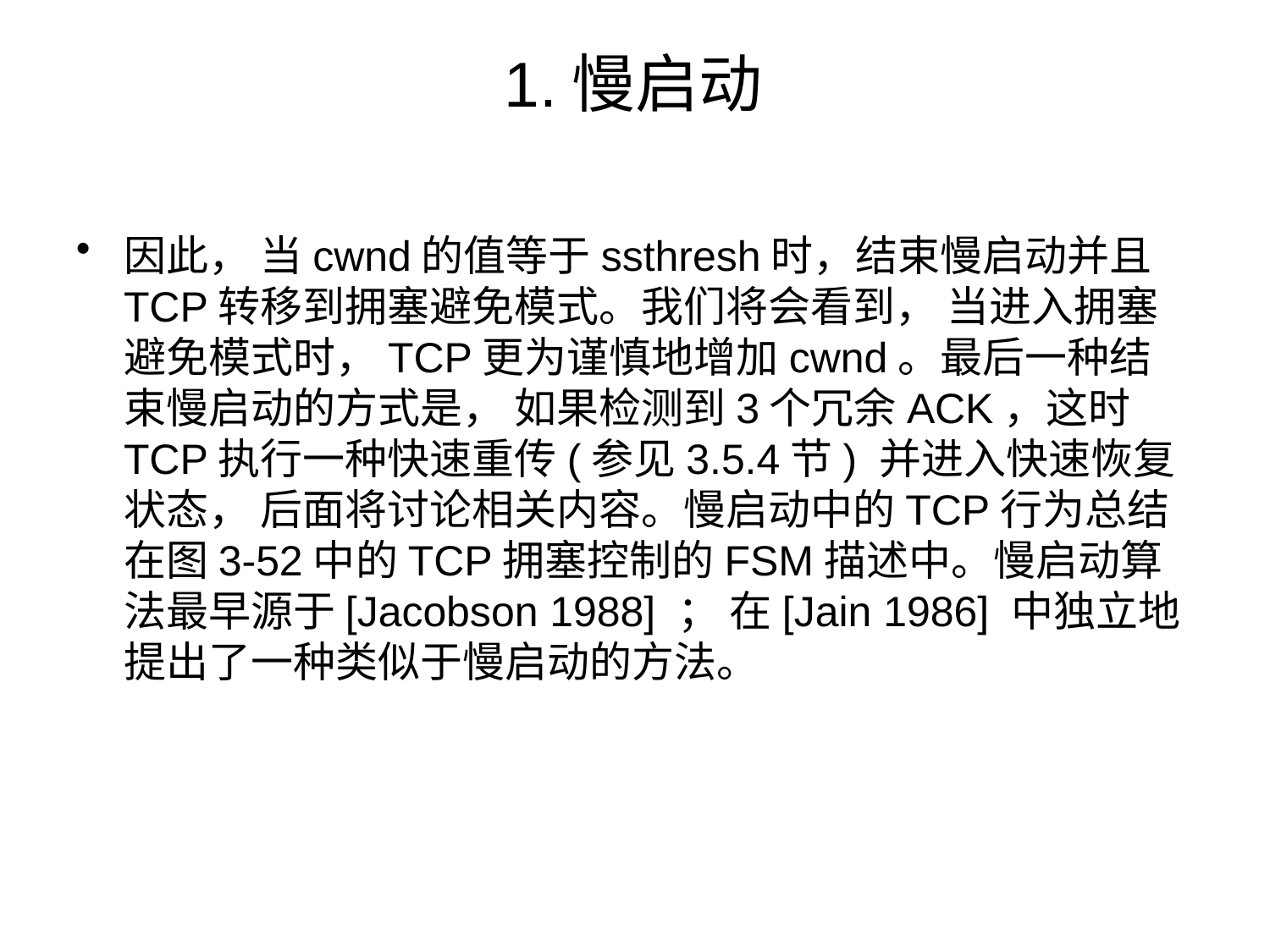

# 1.慢启动
因此， 当cwnd的值等于ssthresh时，结束慢启动并且TCP转移到拥塞避免模式。我们将会看到， 当进入拥塞避免模式时，TCP更为谨慎地增加cwnd。最后一种结束慢启动的方式是， 如果检测到3个冗余ACK，这时TCP执行一种快速重传(参见3.5.4节) 并进入快速恢复状态， 后面将讨论相关内容。慢启动中的TCP行为总结在图3-52中的TCP拥塞控制的FSM描述中。慢启动算法最早源于[Jacobson 1988] ； 在[Jain 1986] 中独立地提出了一种类似于慢启动的方法。